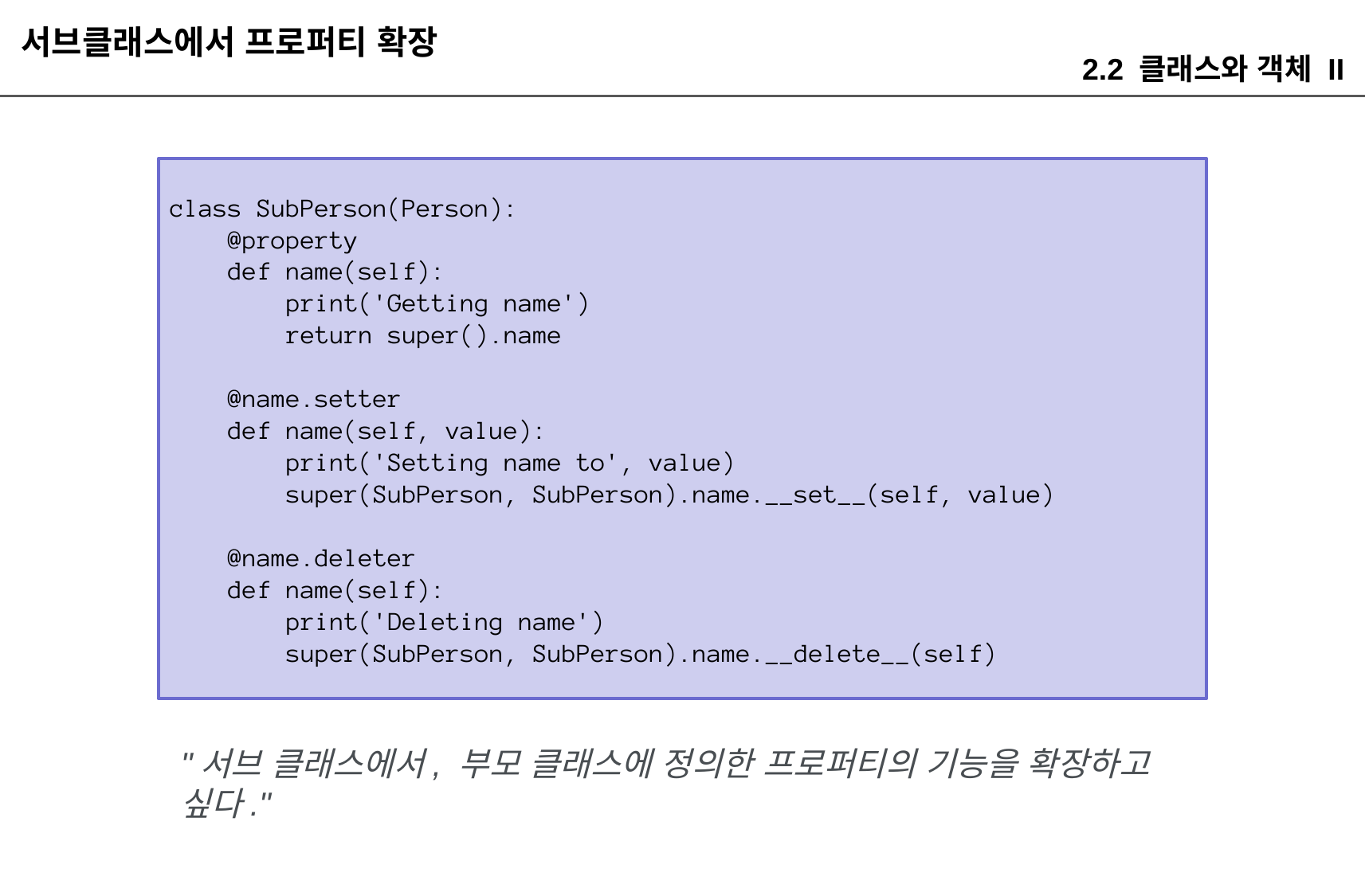

서브클래스에서 프로퍼티 확장
2.2 클래스와 객체 II
class SubPerson(Person):
    @property
    def name(self):
        print('Getting name')
        return super().name

    @name.setter
    def name(self, value):
        print('Setting name to', value)
        super(SubPerson, SubPerson).name.__set__(self, value)

    @name.deleter
    def name(self):
        print('Deleting name')
        super(SubPerson, SubPerson).name.__delete__(self)
"서브 클래스에서, 부모 클래스에 정의한 프로퍼티의 기능을 확장하고 싶다."